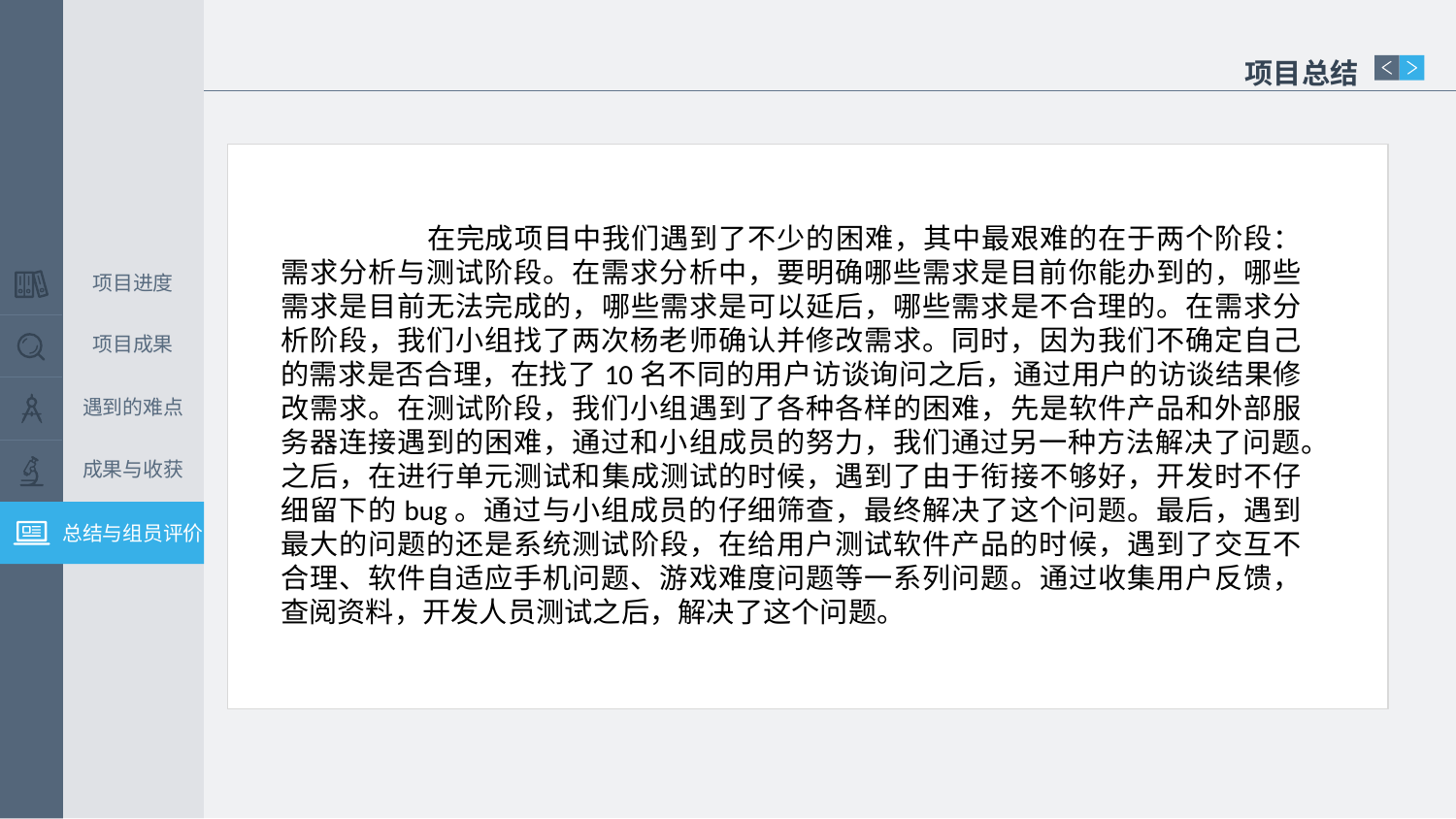

项目总结

	在完成项目中我们遇到了不少的困难，其中最艰难的在于两个阶段：需求分析与测试阶段。在需求分析中，要明确哪些需求是目前你能办到的，哪些需求是目前无法完成的，哪些需求是可以延后，哪些需求是不合理的。在需求分析阶段，我们小组找了两次杨老师确认并修改需求。同时，因为我们不确定自己的需求是否合理，在找了10名不同的用户访谈询问之后，通过用户的访谈结果修改需求。在测试阶段，我们小组遇到了各种各样的困难，先是软件产品和外部服务器连接遇到的困难，通过和小组成员的努力，我们通过另一种方法解决了问题。之后，在进行单元测试和集成测试的时候，遇到了由于衔接不够好，开发时不仔细留下的bug。通过与小组成员的仔细筛查，最终解决了这个问题。最后，遇到最大的问题的还是系统测试阶段，在给用户测试软件产品的时候，遇到了交互不合理、软件自适应手机问题、游戏难度问题等一系列问题。通过收集用户反馈，查阅资料，开发人员测试之后，解决了这个问题。
项目进度

项目成果

遇到的难点

成果与收获

总结与组员评价